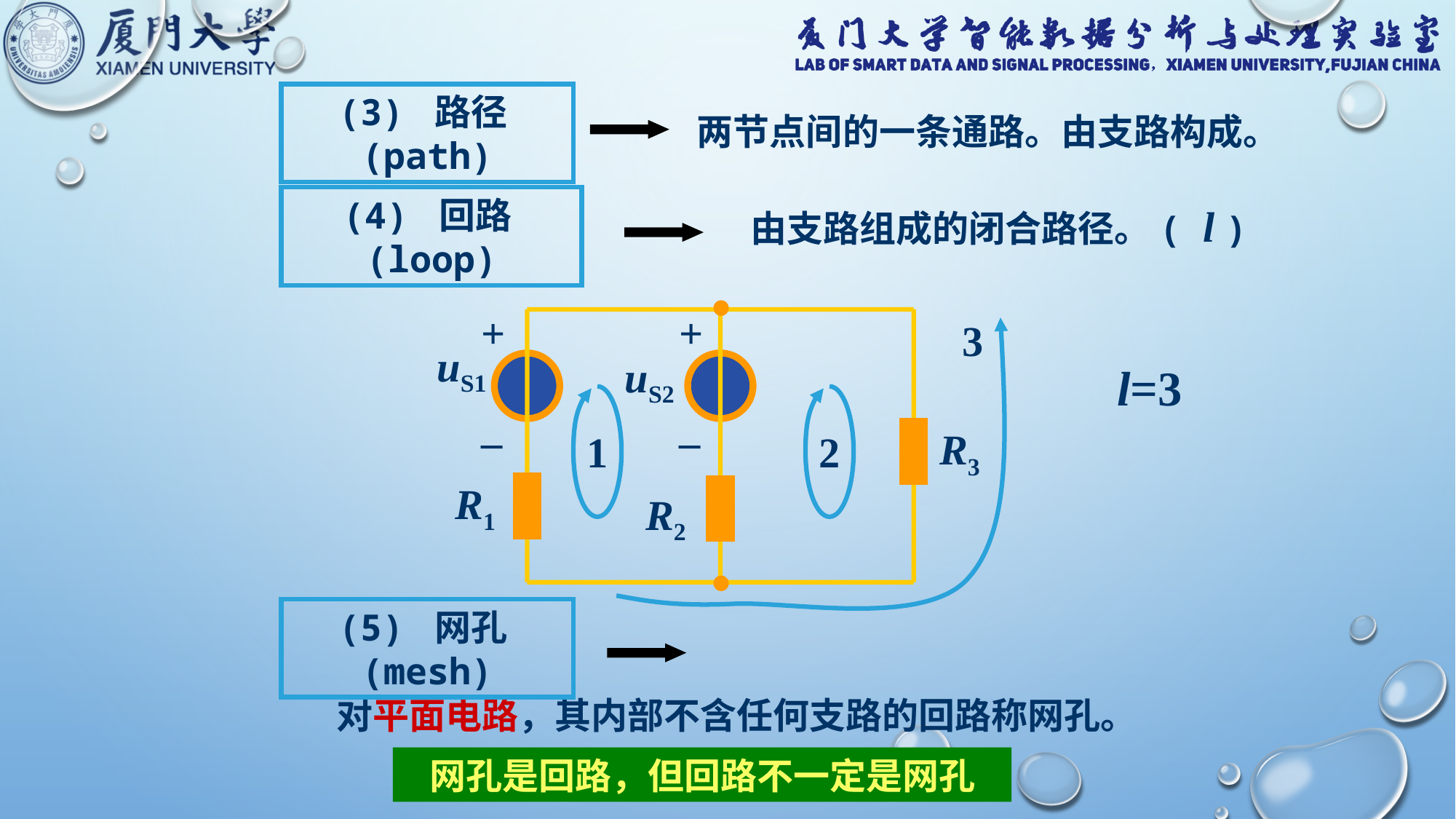

两节点间的一条通路。由支路构成。
(3) 路径(path)

由支路组成的闭合路径。( l )
(4) 回路(loop)

+
+

uS1
uS2

_
_

R3

R1

R2

3

l=3

1

2
(5) 网孔(mesh)

对平面电路，其内部不含任何支路的回路称网孔。
7
网孔是回路，但回路不一定是网孔